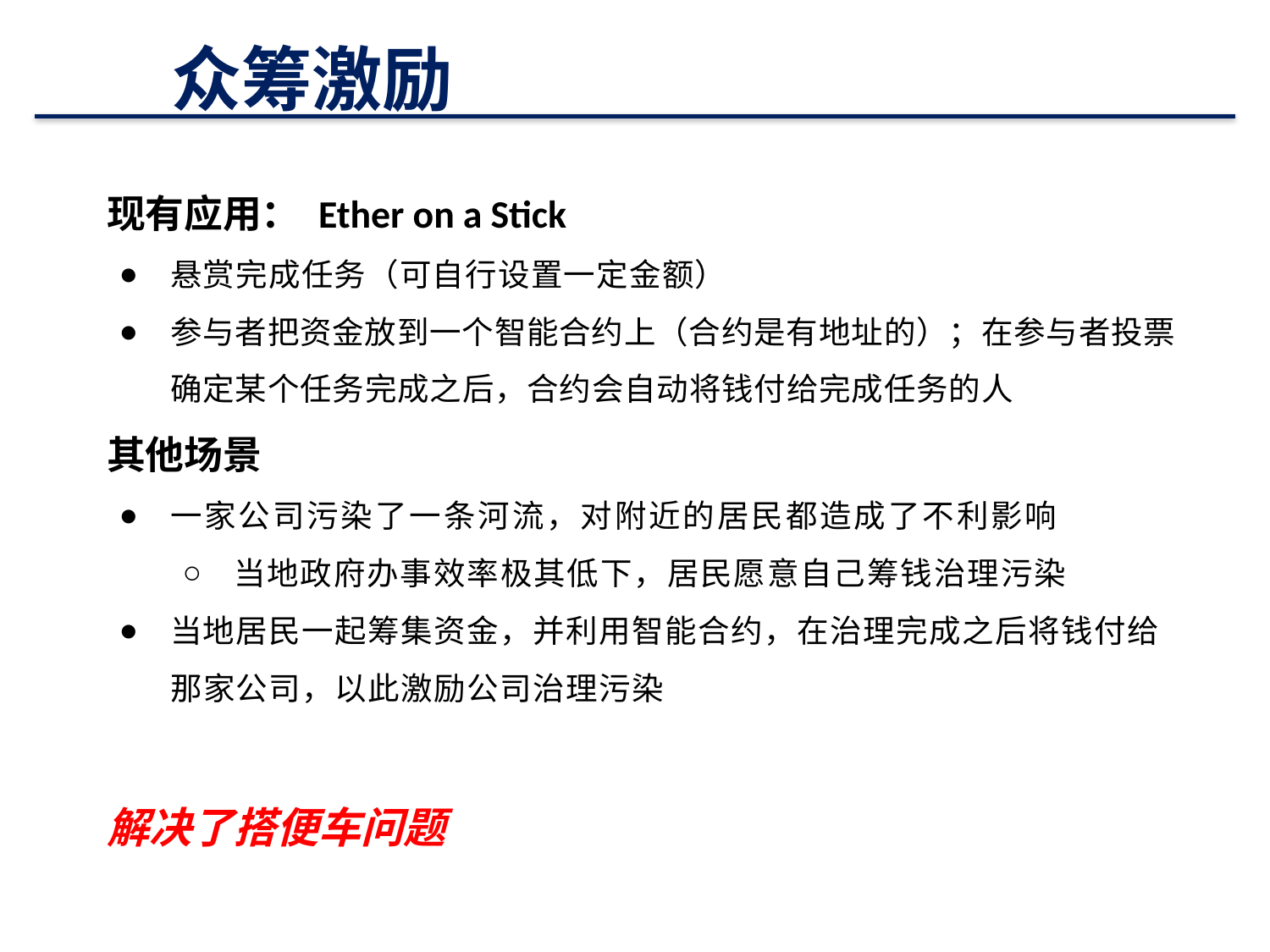

# 众筹激励
现有应用： Ether on a Stick
悬赏完成任务（可自行设置一定金额）
参与者把资金放到一个智能合约上（合约是有地址的）；在参与者投票确定某个任务完成之后，合约会自动将钱付给完成任务的人
其他场景
一家公司污染了一条河流，对附近的居民都造成了不利影响
当地政府办事效率极其低下，居民愿意自己筹钱治理污染
当地居民一起筹集资金，并利用智能合约，在治理完成之后将钱付给那家公司，以此激励公司治理污染

解决了搭便车问题